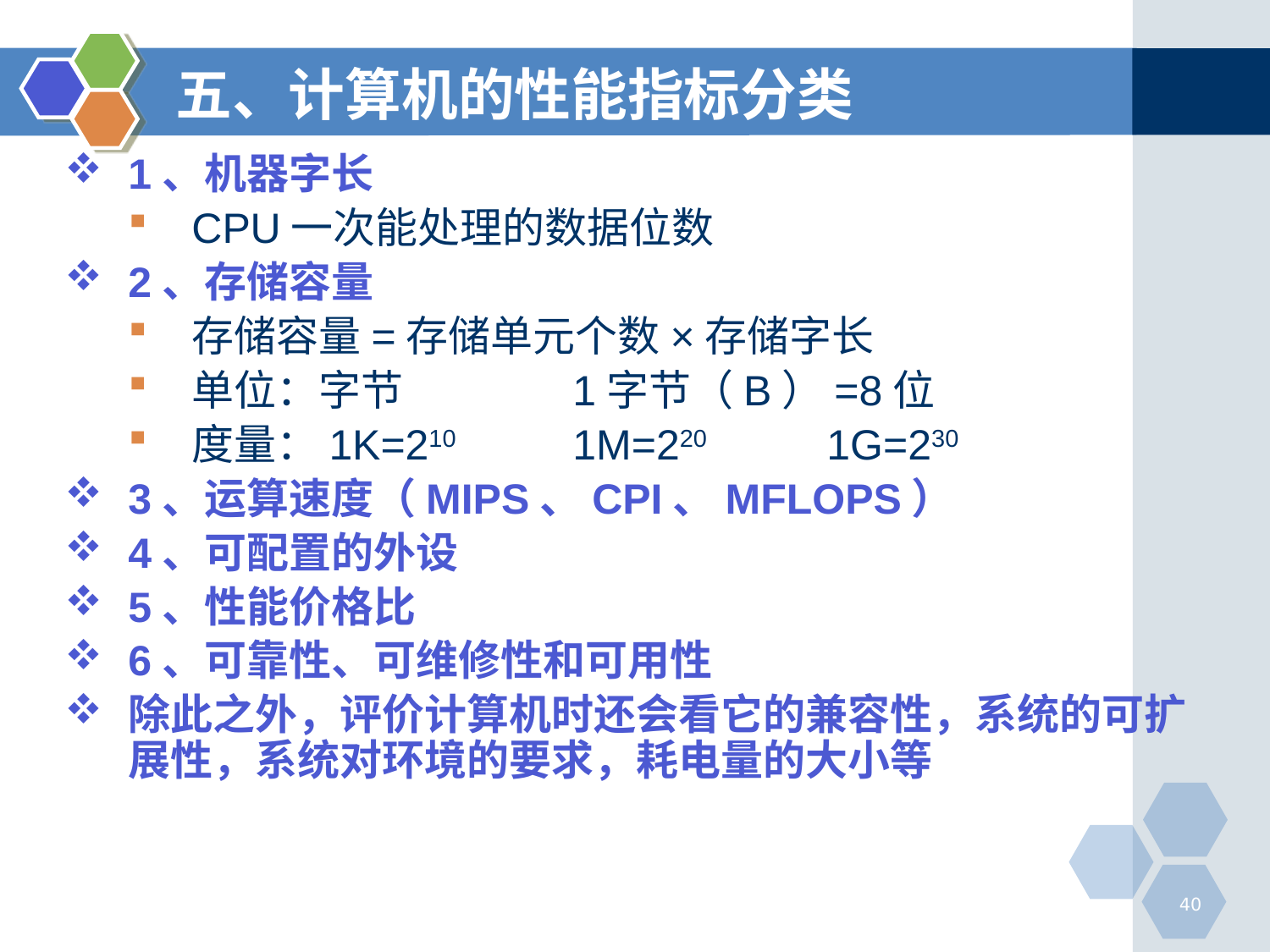

# 五、计算机的性能指标分类
1、机器字长
CPU一次能处理的数据位数
2、存储容量
存储容量=存储单元个数×存储字长
单位：字节		1字节（B）=8位
度量：1K=210 	1M=220	1G=230
3、运算速度（MIPS、CPI、MFLOPS）
4、可配置的外设
5、性能价格比
6、可靠性、可维修性和可用性
除此之外，评价计算机时还会看它的兼容性，系统的可扩展性，系统对环境的要求，耗电量的大小等
40